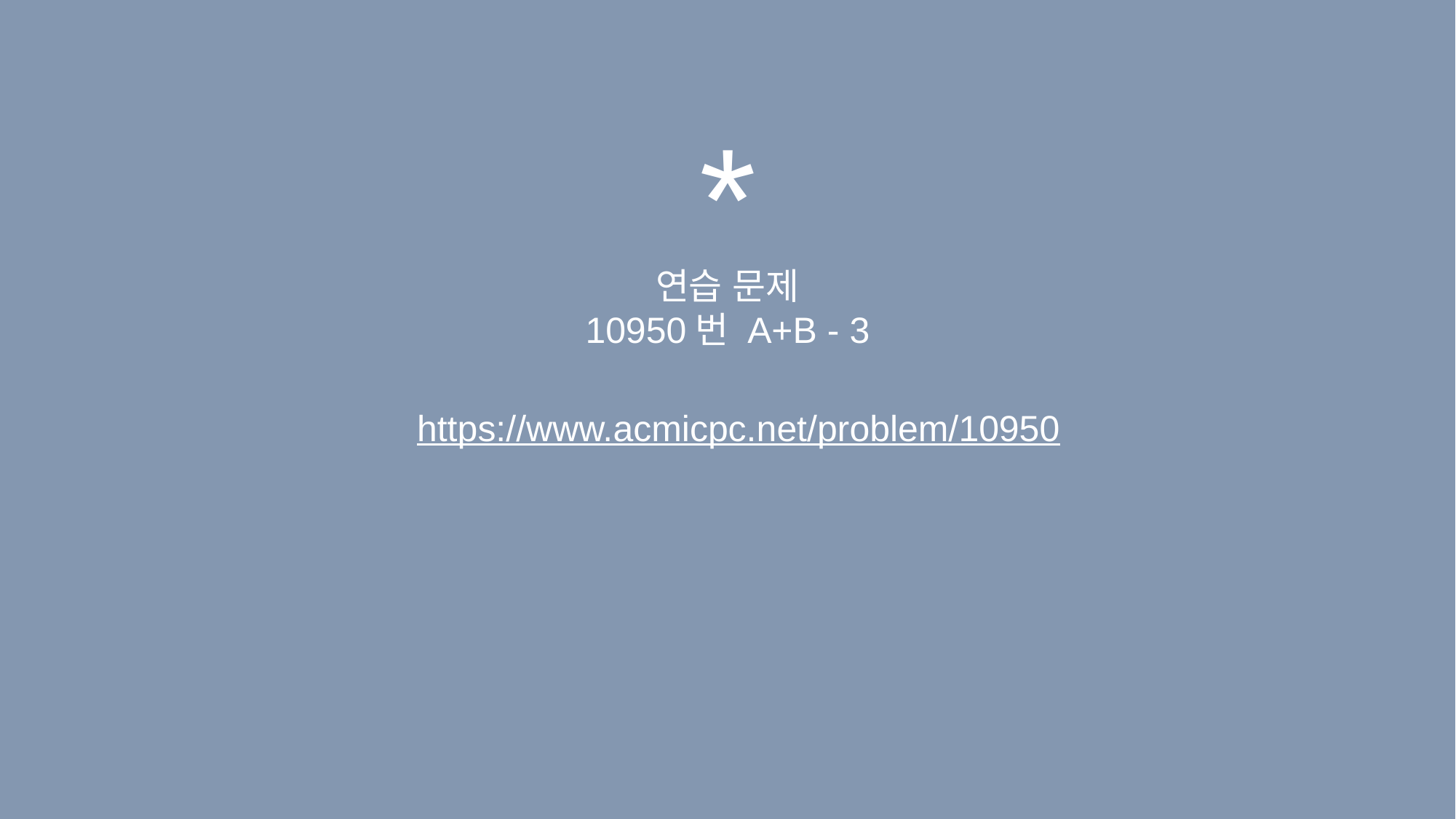

*
연습 문제
10950번 A+B - 3

https://www.acmicpc.net/problem/10950